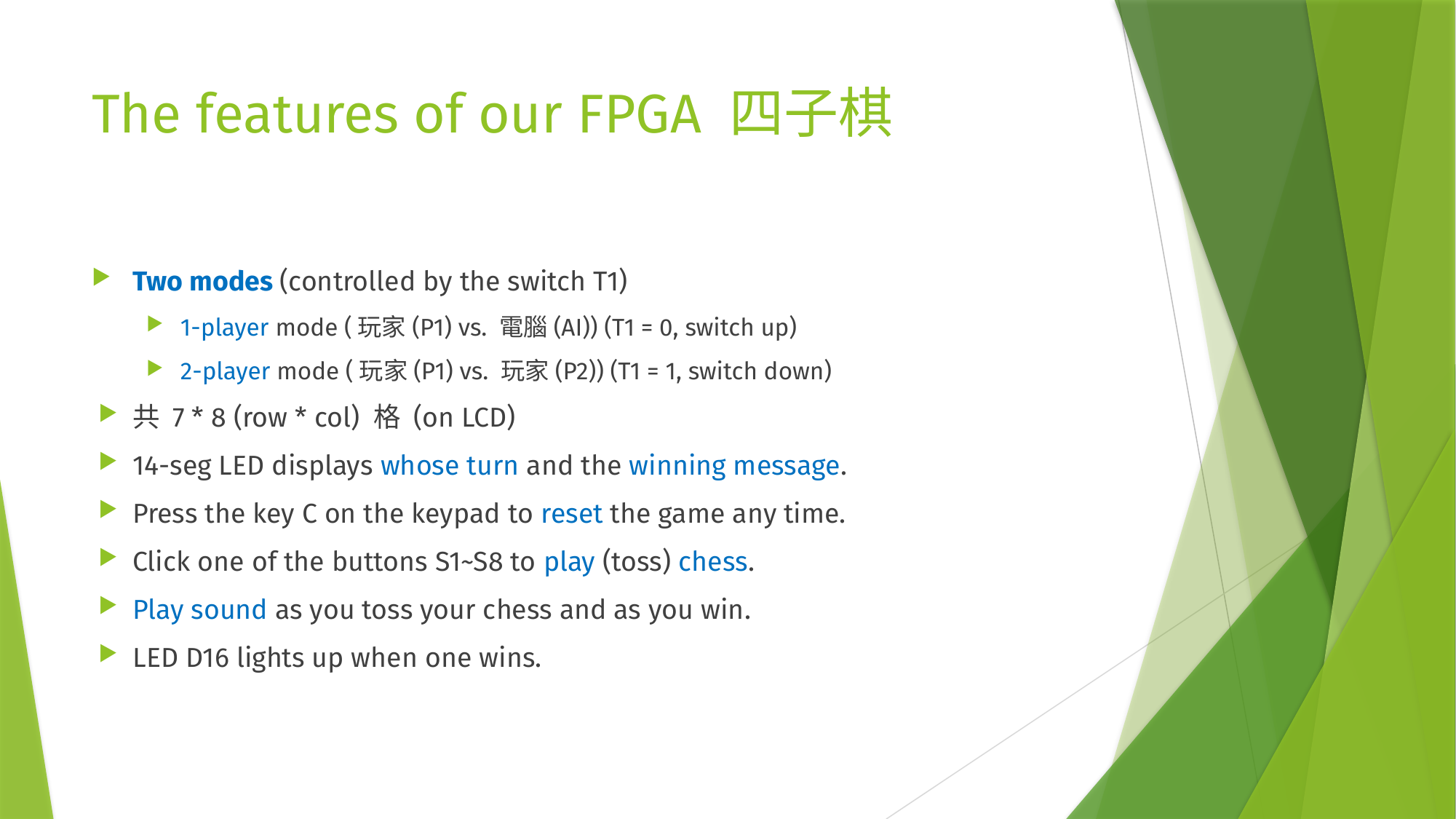

# The features of our FPGA 四子棋
Two modes (controlled by the switch T1)
1-player mode (玩家(P1) vs. 電腦(AI)) (T1 = 0, switch up)
2-player mode (玩家(P1) vs. 玩家(P2)) (T1 = 1, switch down)
共 7 * 8 (row * col) 格 (on LCD)
14-seg LED displays whose turn and the winning message.
Press the key C on the keypad to reset the game any time.
Click one of the buttons S1~S8 to play (toss) chess.
Play sound as you toss your chess and as you win.
LED D16 lights up when one wins.